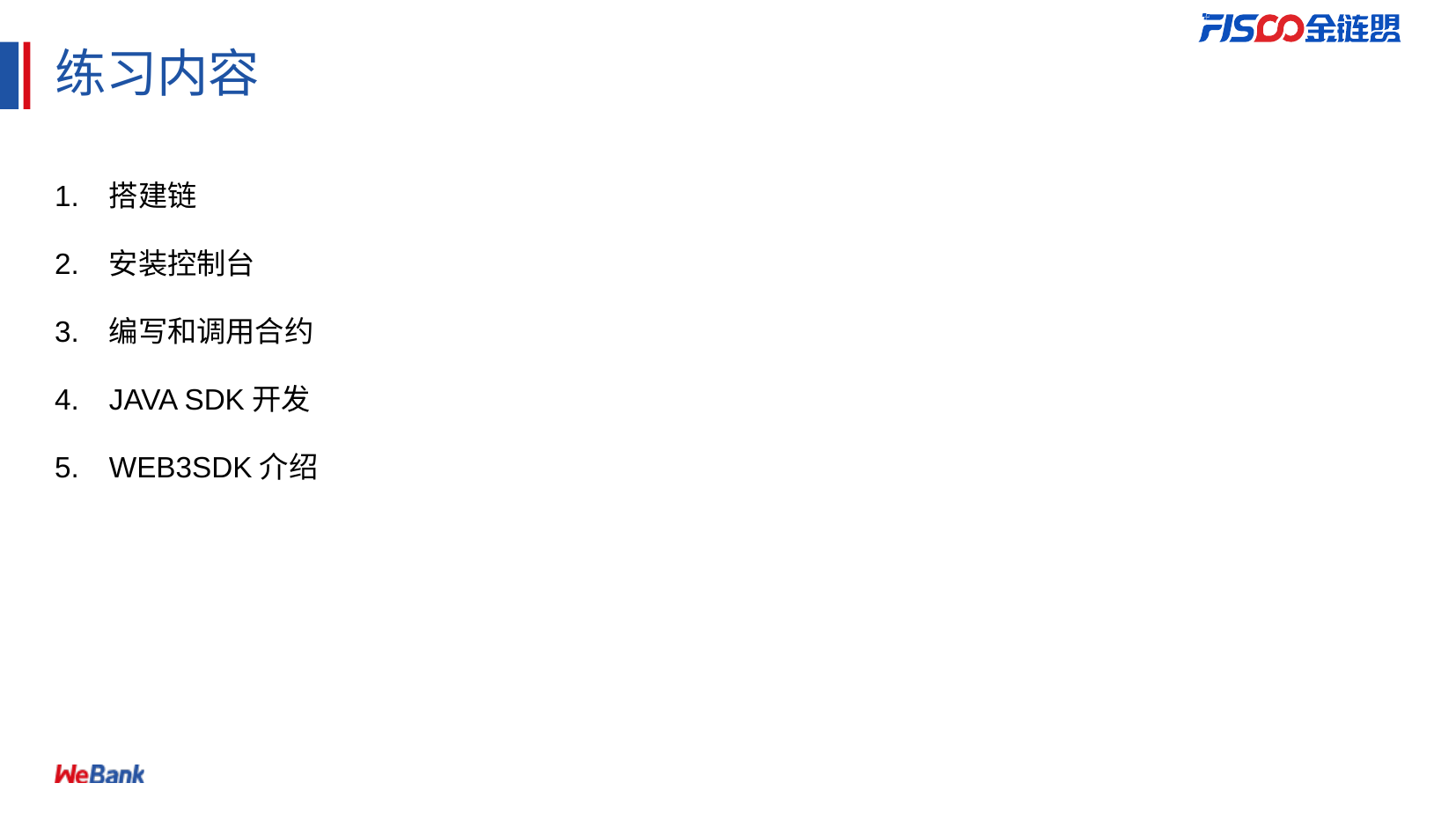

# 练习内容
搭建链
安装控制台
编写和调用合约
JAVA SDK开发
WEB3SDK介绍